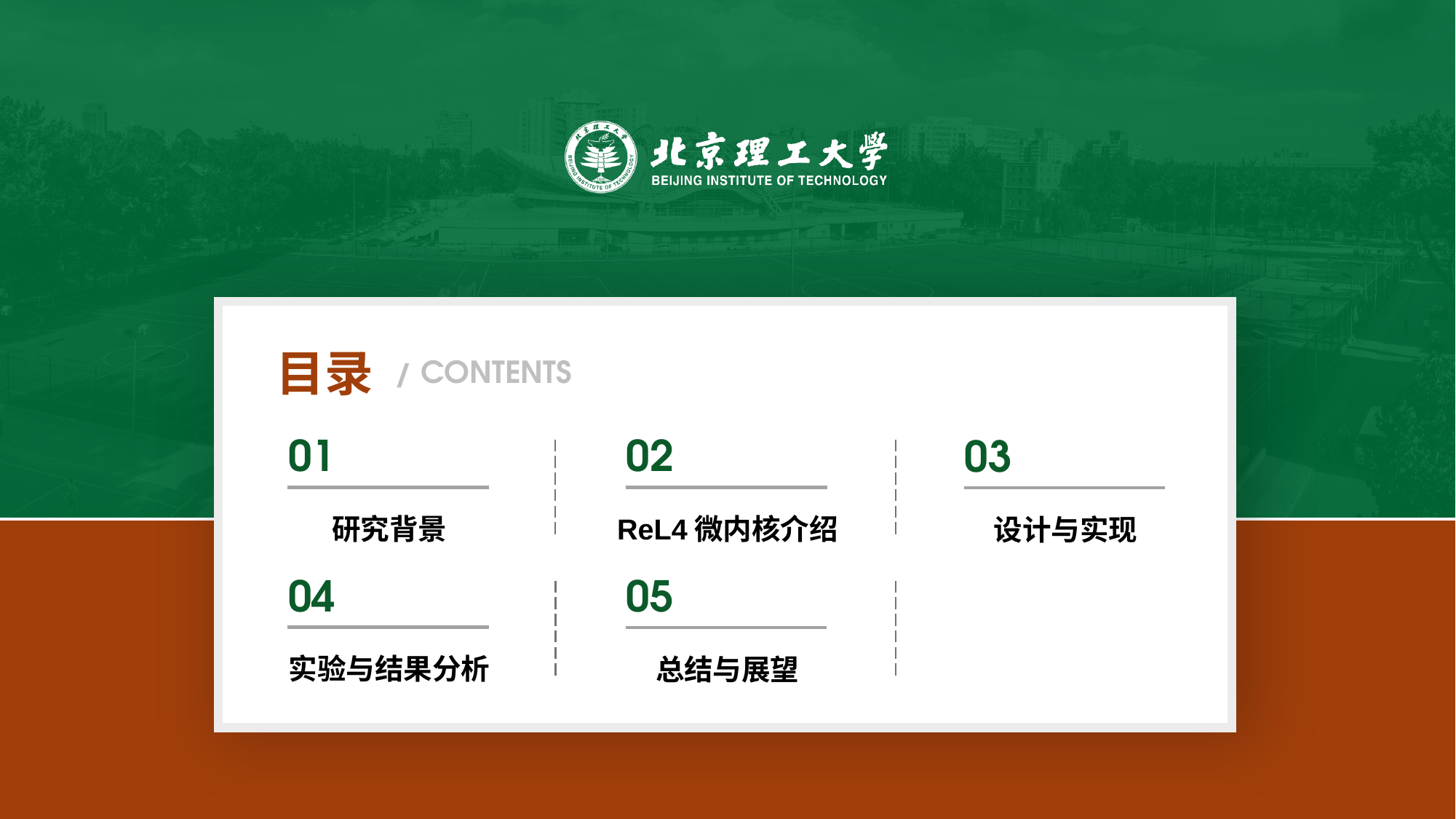

/ CONTENTS
目录
01
研究背景
02
ReL4微内核介绍
03
设计与实现
04
实验与结果分析
05
总结与展望